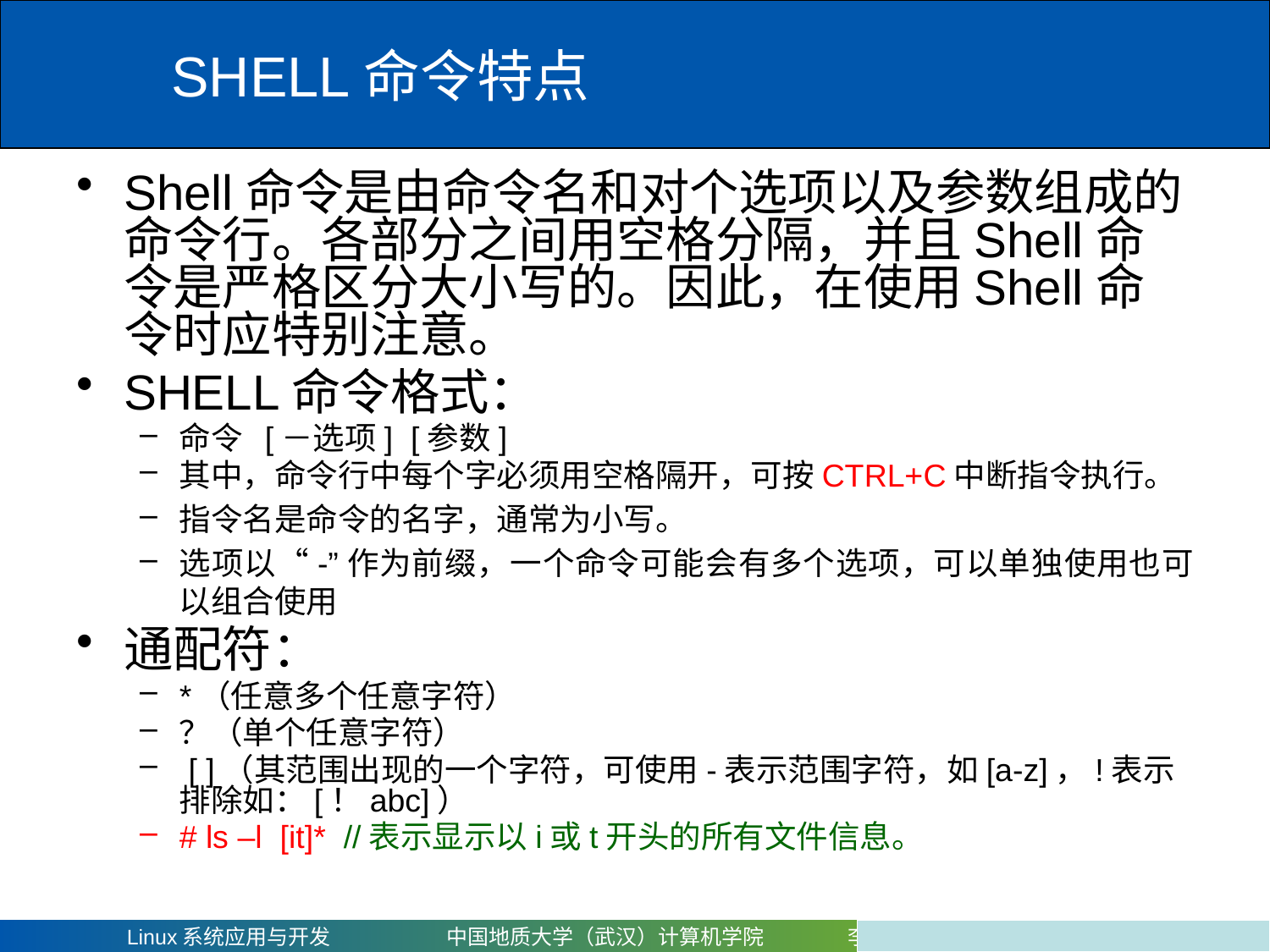

# SHELL命令特点
Shell命令是由命令名和对个选项以及参数组成的命令行。各部分之间用空格分隔，并且Shell命令是严格区分大小写的。因此，在使用Shell命令时应特别注意。
SHELL命令格式：
命令  [－选项]  [参数]
其中，命令行中每个字必须用空格隔开，可按CTRL+C中断指令执行。
指令名是命令的名字，通常为小写。
选项以“-”作为前缀，一个命令可能会有多个选项，可以单独使用也可以组合使用
通配符：
*（任意多个任意字符）
？（单个任意字符）
 [ ]（其范围出现的一个字符，可使用-表示范围字符，如[a-z]，!表示排除如：[！abc]）
# ls –l  [it]*  //表示显示以i或t开头的所有文件信息。